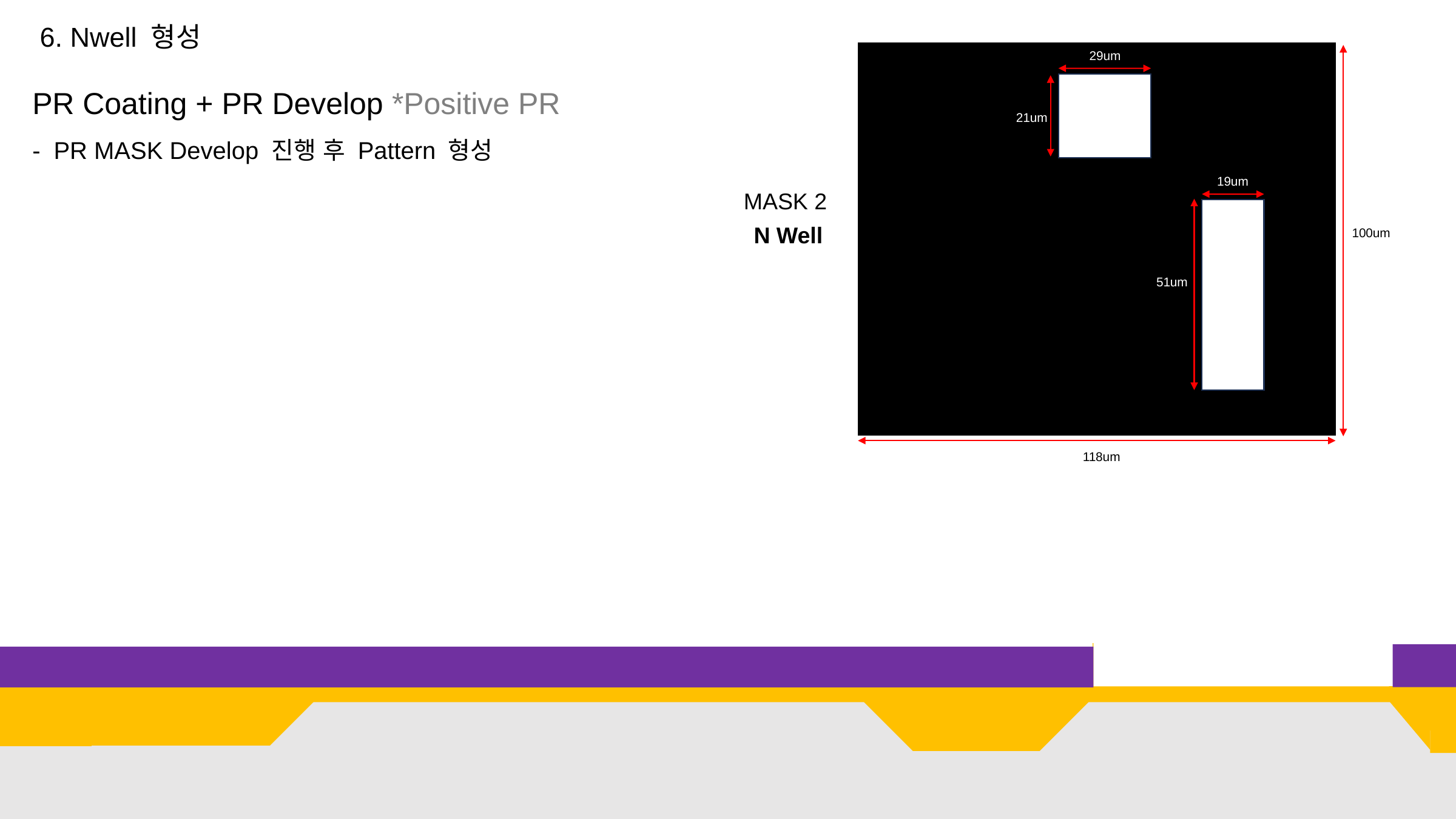

6. Nwell 형성

29um

21um
19um

100um
51um
118um
PR Coating + PR Develop *Positive PR

-  PR MASK Develop 진행 후 Pattern 형성
MASK 2
N Well